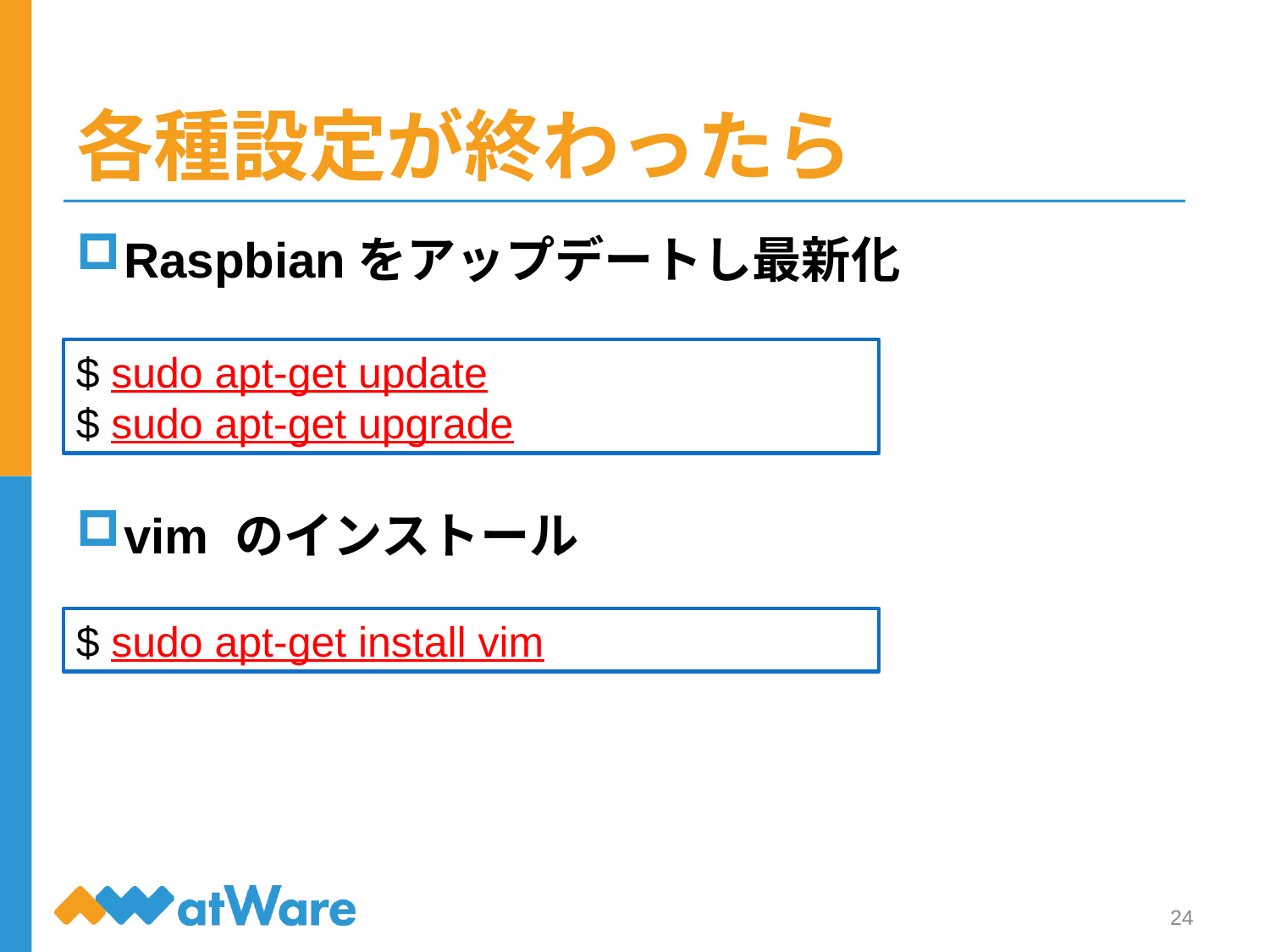

# 各種設定が終わったら
Raspbianをアップデートし最新化

vim のインストール
$ sudo apt-get update
$ sudo apt-get upgrade
$ sudo apt-get install vim
24